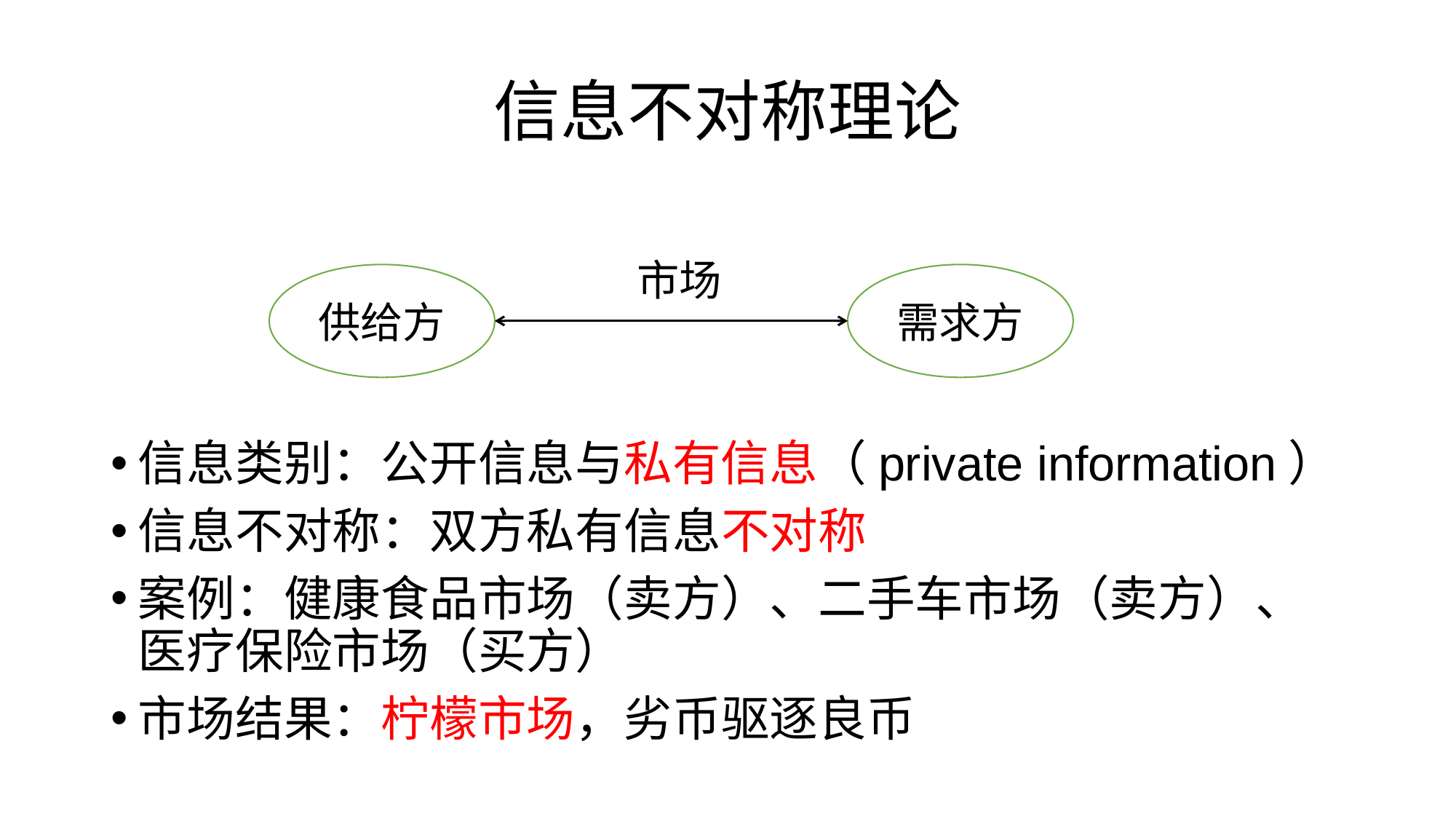

# 信息不对称理论
市场
供给方
需求方
信息类别：公开信息与私有信息（private information）
信息不对称：双方私有信息不对称
案例：健康食品市场（卖方）、二手车市场（卖方）、医疗保险市场（买方）
市场结果：柠檬市场，劣币驱逐良币